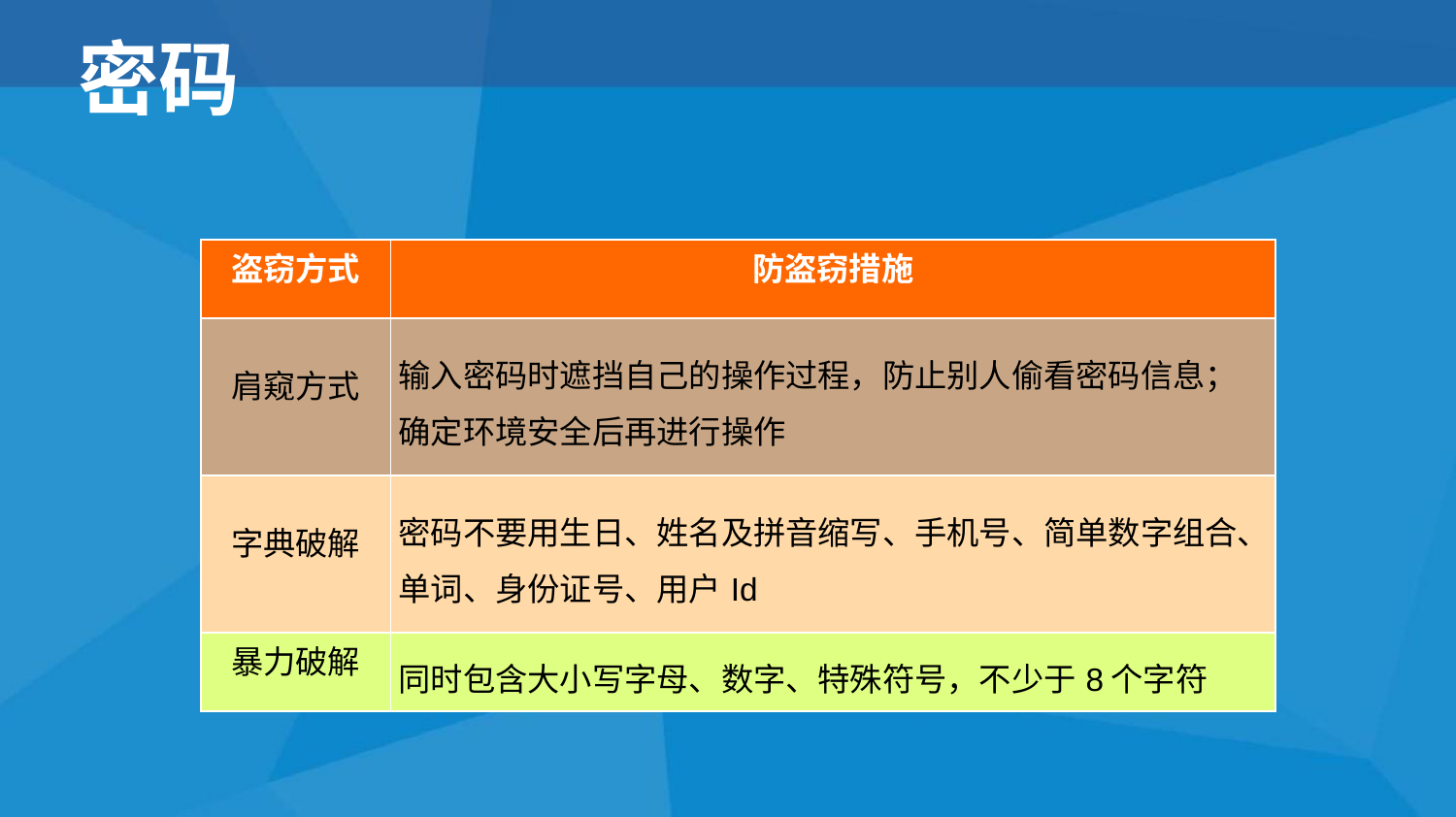

密码
| 盗窃方式 | 防盗窃措施 |
| --- | --- |
| 肩窥方式 | 输入密码时遮挡自己的操作过程，防止别人偷看密码信息；确定环境安全后再进行操作 |
| 字典破解 | 密码不要用生日、姓名及拼音缩写、手机号、简单数字组合、单词、身份证号、用户Id |
| 暴力破解 | 同时包含大小写字母、数字、特殊符号，不少于8个字符 |